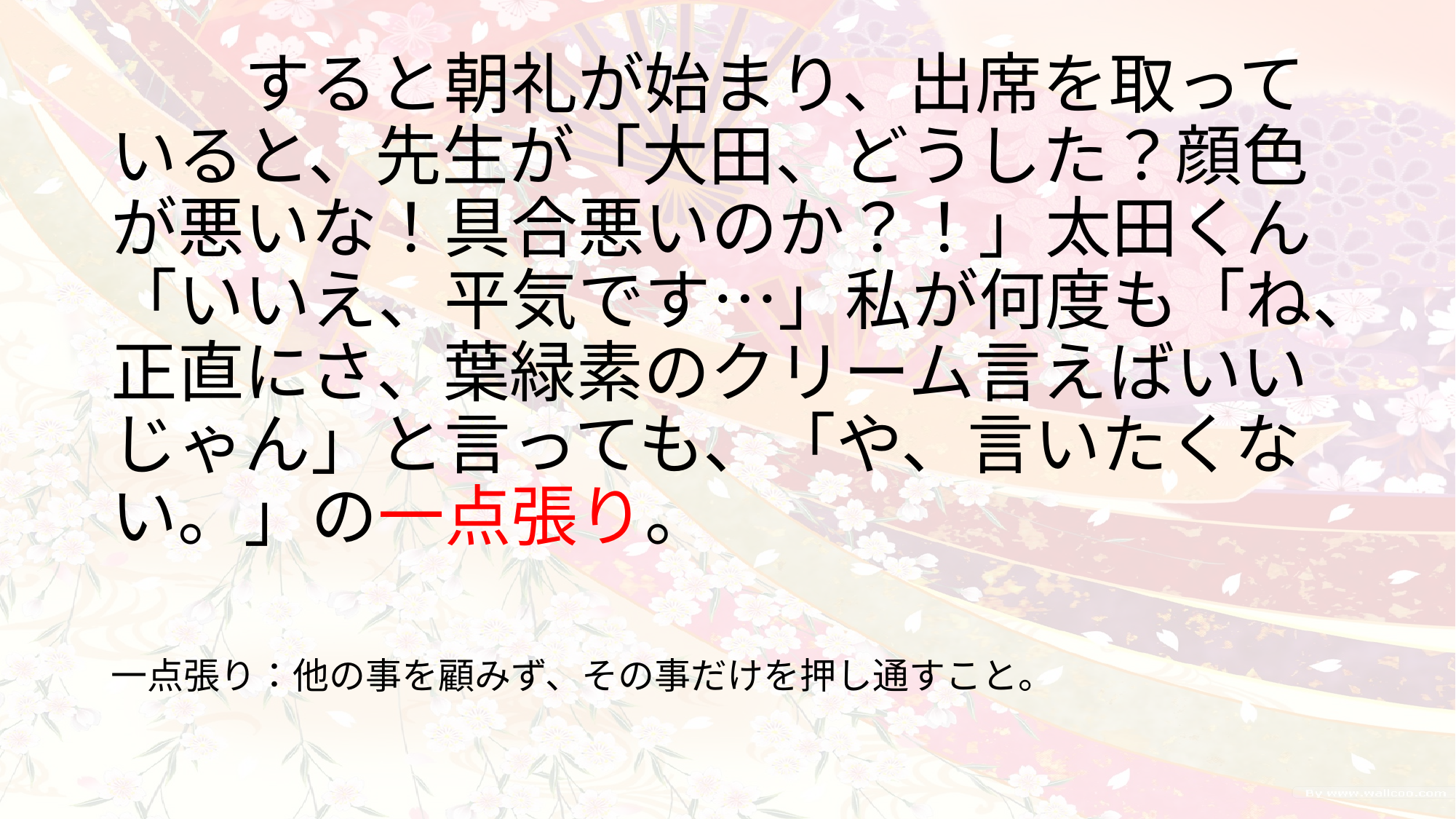

すると朝礼が始まり、出席を取っていると、先生が「大田、どうした？顔色が悪いな！具合悪いのか？！」太田くん「いいえ、平気です…」私が何度も「ね、正直にさ、葉緑素のクリーム言えばいいじゃん」と言っても、「や、言いたくない。」の一点張り。

一点張り：他の事を顧みず、その事だけを押し通すこと。